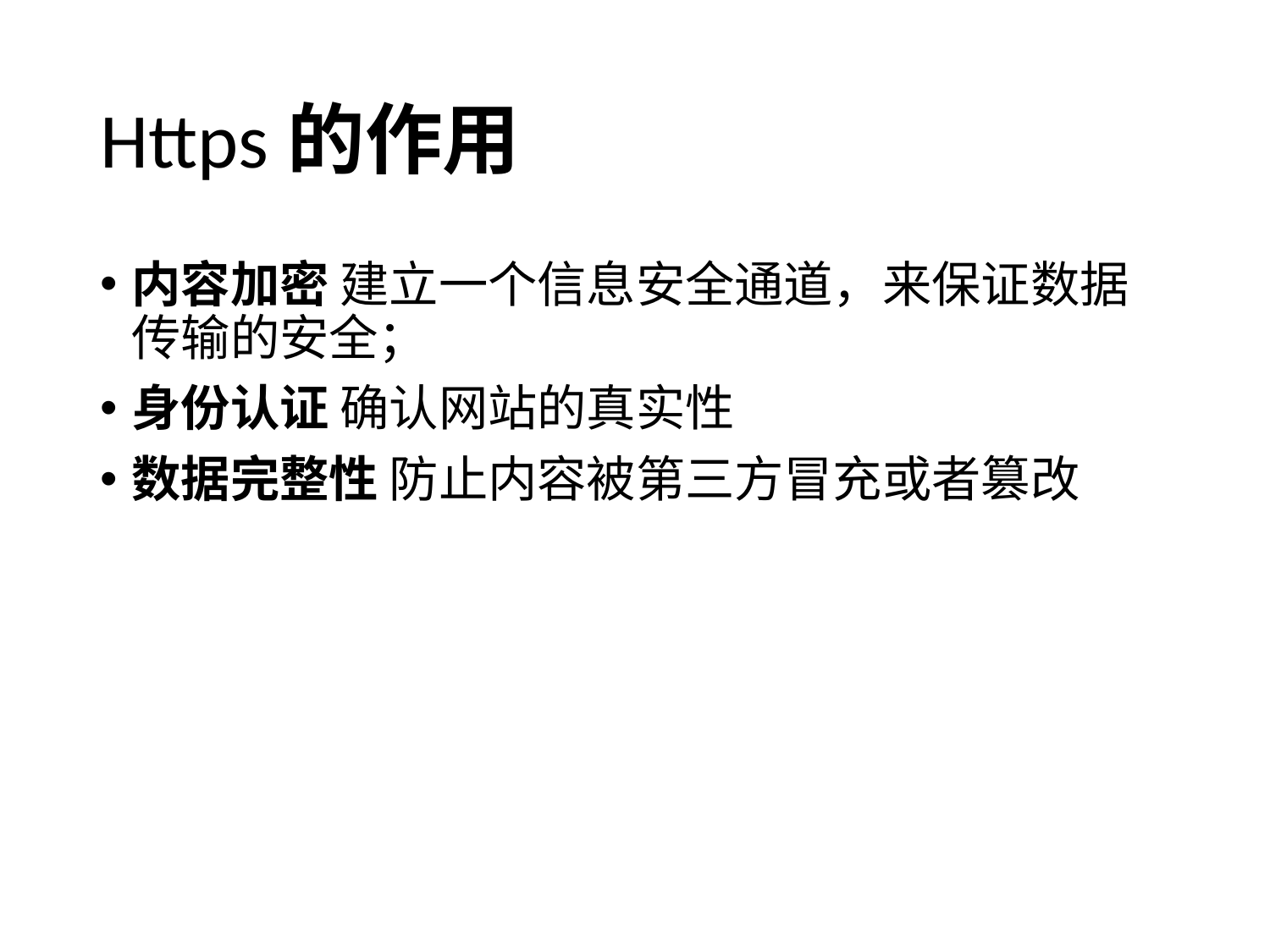

# Https的作用
内容加密 建立一个信息安全通道，来保证数据传输的安全；
身份认证 确认网站的真实性
数据完整性 防止内容被第三方冒充或者篡改